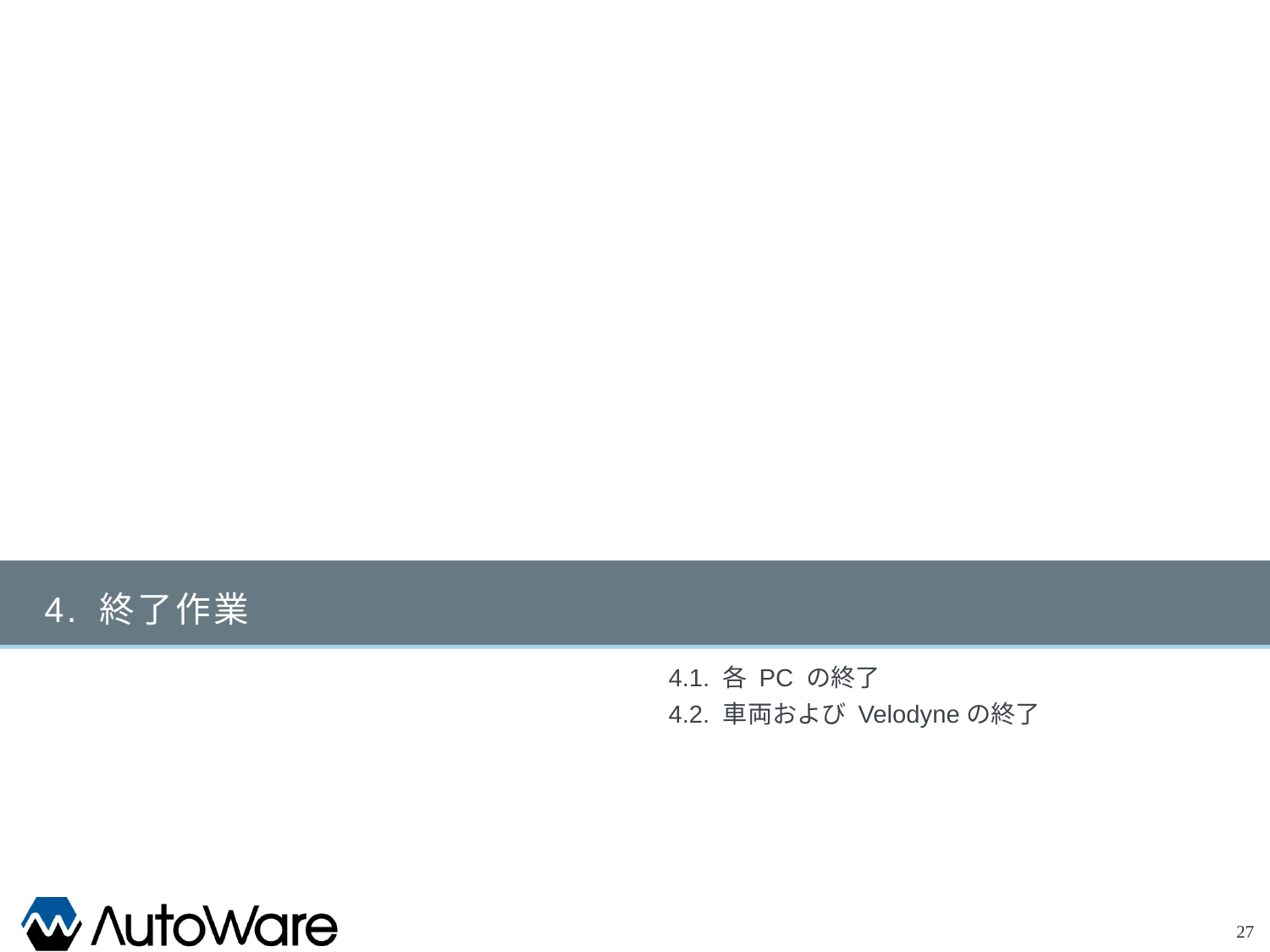

# 4. 終了作業
4.1. 各 PC の終了
4.2. 車両および Velodyneの終了
27